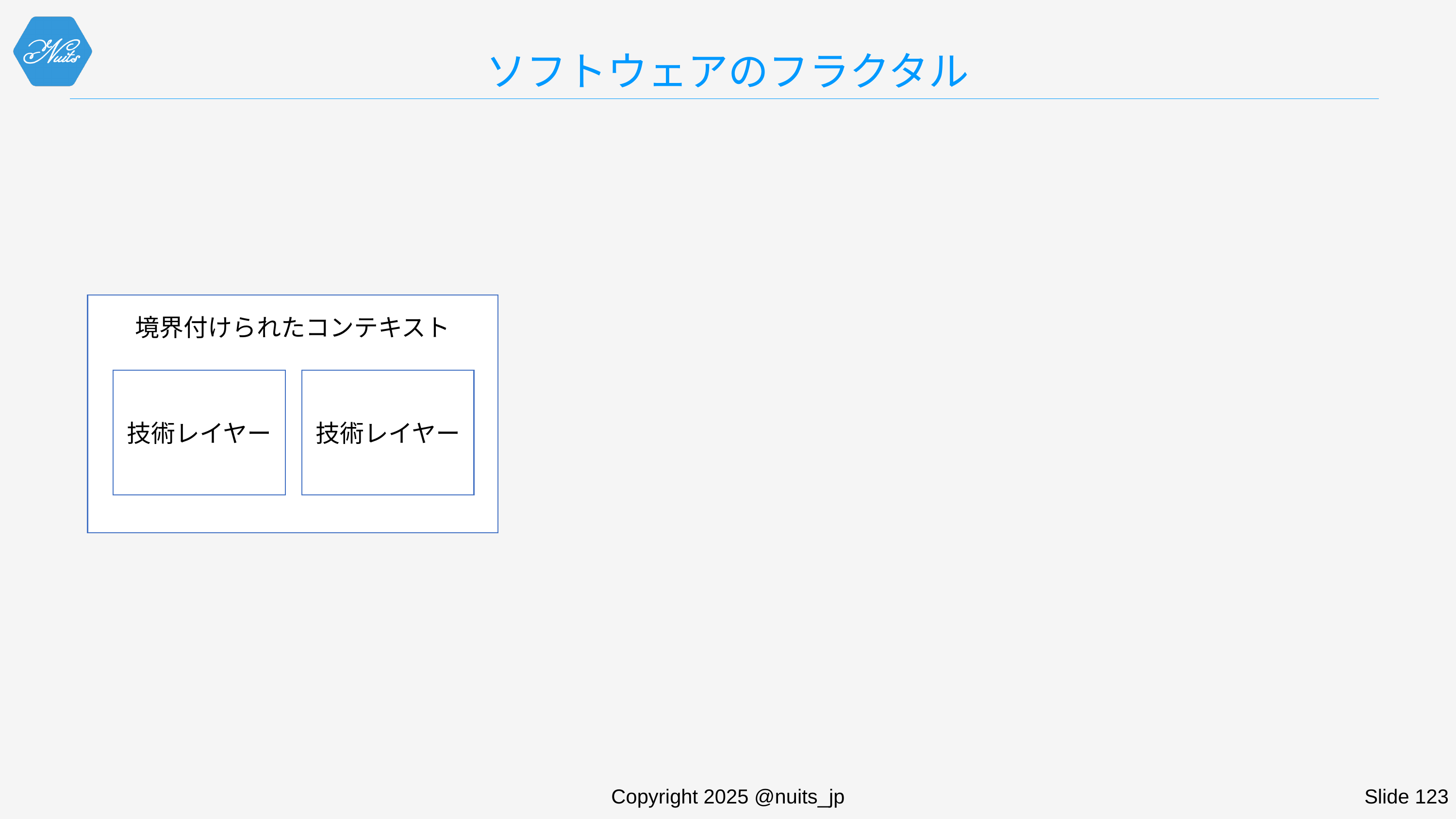

# ソフトウェアのフラクタル
境界付けられたコンテキスト
技術レイヤー
技術レイヤー